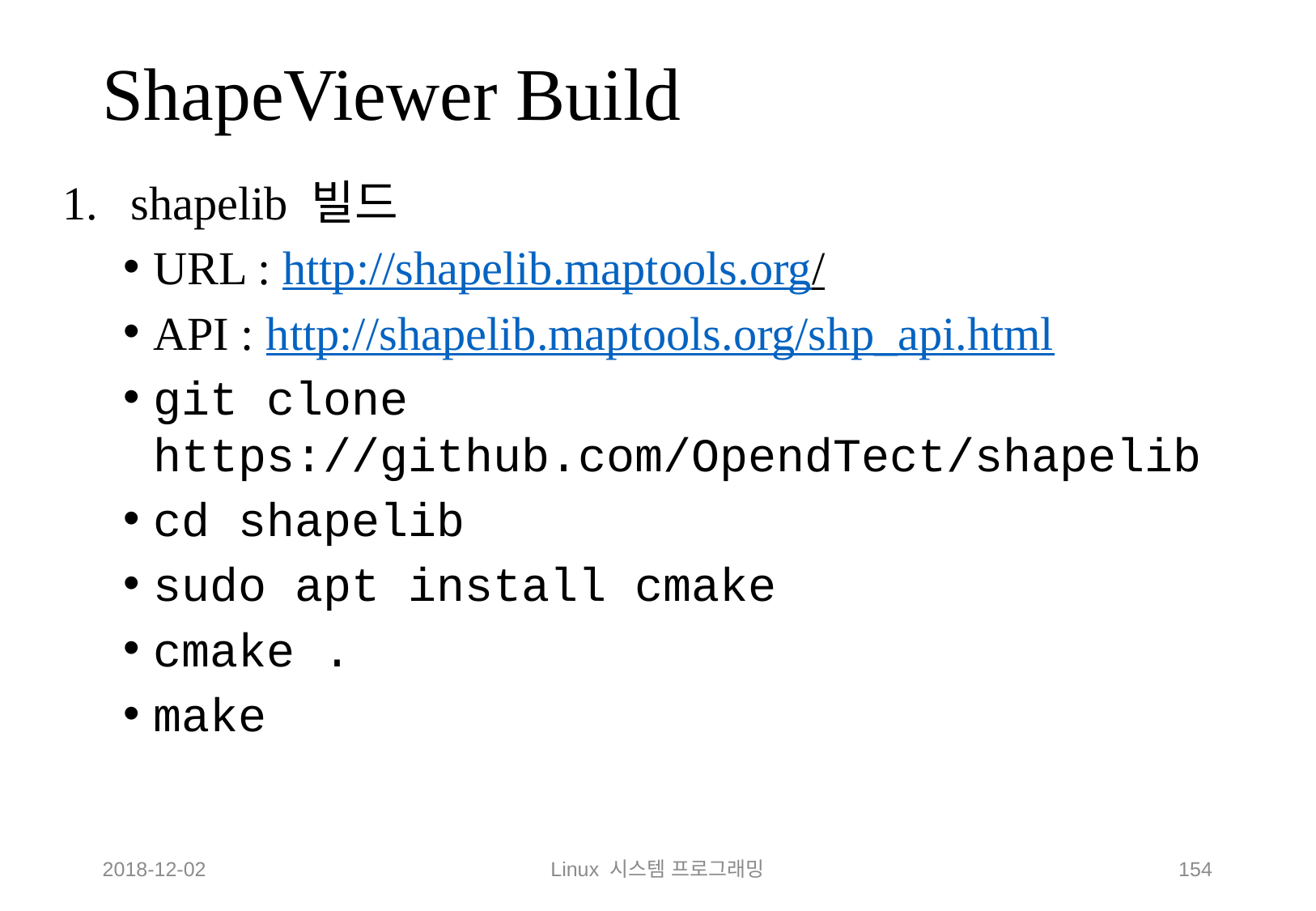

# ShapeViewer Build
shapelib 빌드
URL : http://shapelib.maptools.org/
API : http://shapelib.maptools.org/shp_api.html
git clone https://github.com/OpendTect/shapelib
cd shapelib
sudo apt install cmake
cmake .
make
2018-12-02
Linux 시스템 프로그래밍
154